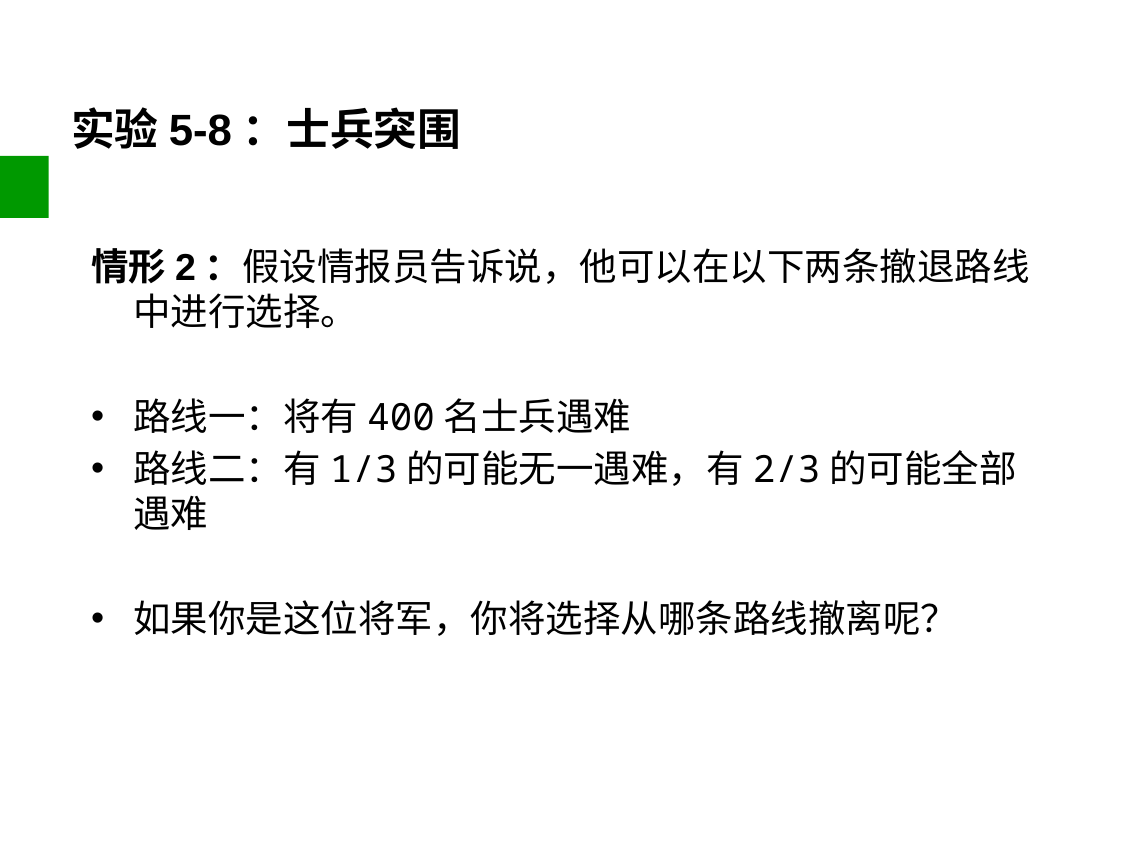

# 实验5-8：士兵突围

情形2：假设情报员告诉说，他可以在以下两条撤退路线中进行选择。

路线一：将有400名士兵遇难
路线二：有1/3的可能无一遇难，有2/3的可能全部遇难

如果你是这位将军，你将选择从哪条路线撤离呢？

60